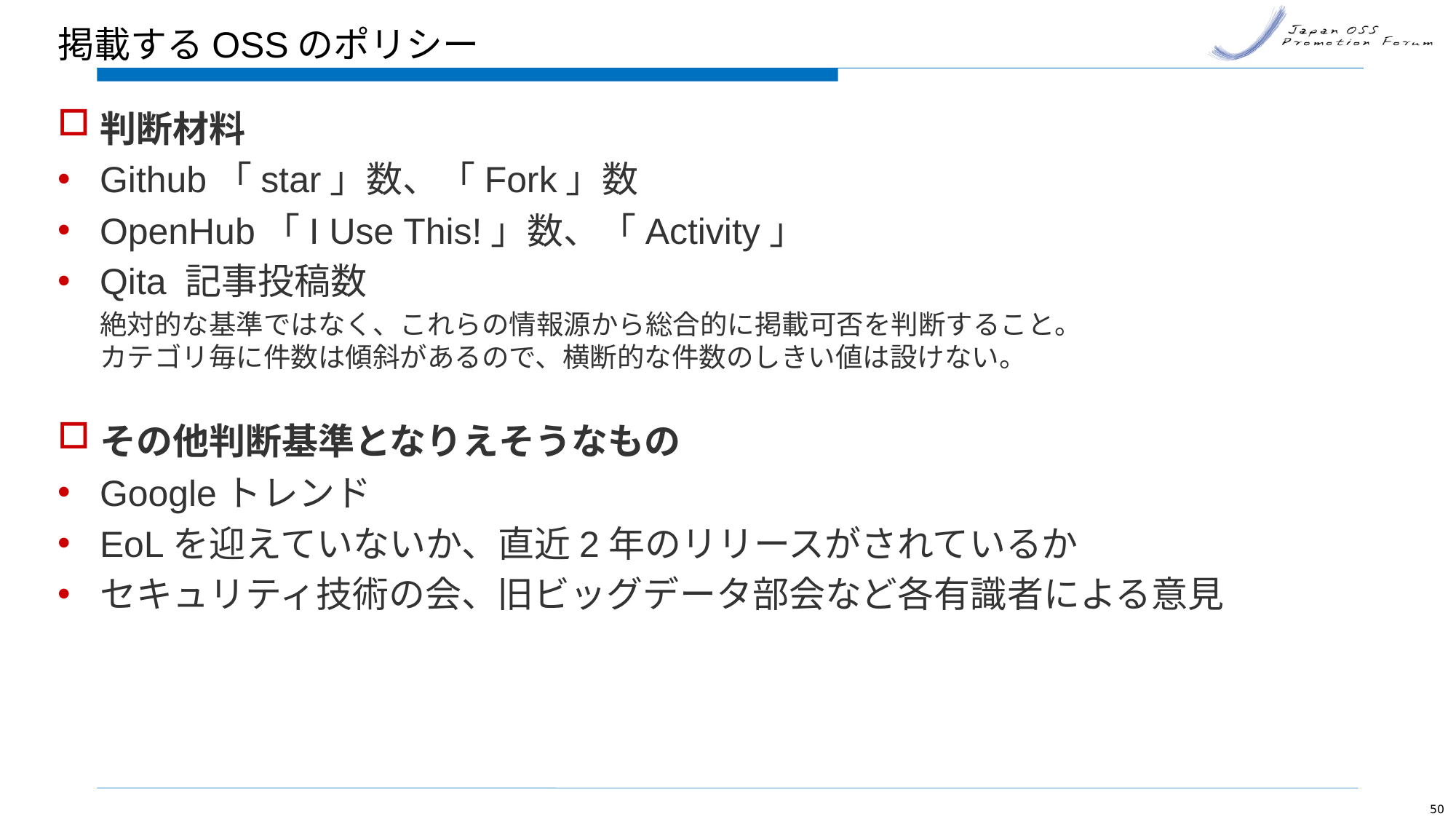

# 掲載するOSSのポリシー
判断材料
Github「star」数、「Fork」数
OpenHub「I Use This!」数、「Activity」
Qita 記事投稿数
絶対的な基準ではなく、これらの情報源から総合的に掲載可否を判断すること。
カテゴリ毎に件数は傾斜があるので、横断的な件数のしきい値は設けない。

その他判断基準となりえそうなもの
Googleトレンド
EoLを迎えていないか、直近2年のリリースがされているか
セキュリティ技術の会、旧ビッグデータ部会など各有識者による意見

50